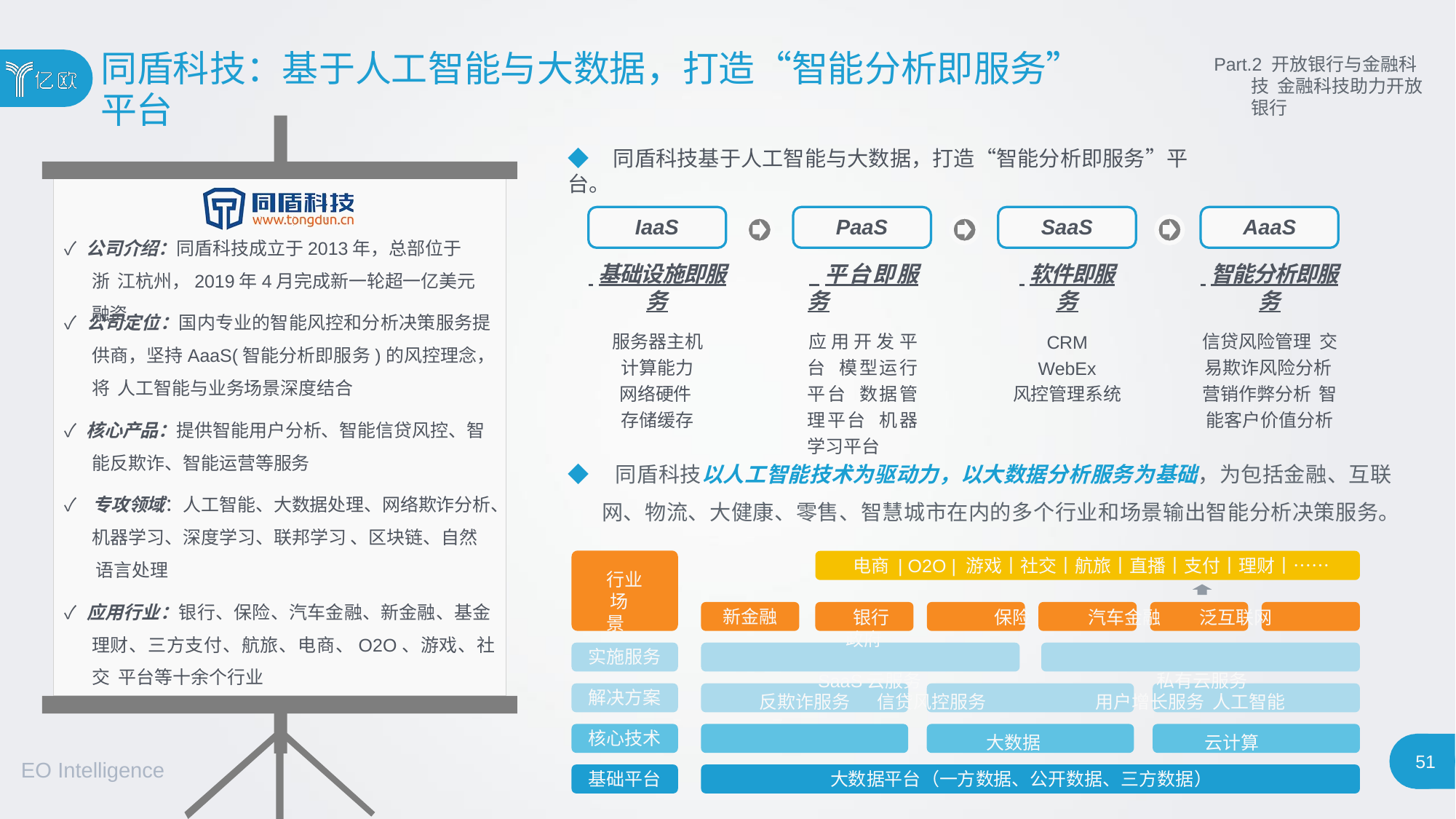

# 同盾科技：基于人工智能与大数据，打造“智能分析即服务”
平台
Part.2 开放银行与金融科技  金融科技助力开放银行

◆ 同盾科技基于人工智能与大数据，打造“智能分析即服务”平台。

IaaS
PaaS
SaaS
AaaS

✓ 公司介绍：同盾科技成立于2013年，总部位于浙  江杭州，2019年4月完成新一轮超一亿美元融资
 基础设施即服务
服务器主机  计算能力  网络硬件  存储缓存
 平台即服务
应用开发平台  模型运行平台  数据管理平台  机器学习平台
 软件即服务
CRM
WebEx
风控管理系统
 智能分析即服务
信贷风险管理  交易欺诈风险分析  营销作弊分析  智能客户价值分析
✓ 公司定位：国内专业的智能风控和分析决策服务提  供商，坚持AaaS(智能分析即服务)的风控理念，将  人工智能与业务场景深度结合
✓ 核心产品：提供智能用户分析、智能信贷风控、智  能反欺诈、智能运营等服务
◆ 同盾科技以人工智能技术为驱动力，以大数据分析服务为基础，为包括金融、互联  网、物流、大健康、零售、智慧城市在内的多个行业和场景输出智能分析决策服务。
✓  专攻领域：人工智能、大数据处理、网络欺诈分析、
机器学习、深度学习、联邦学习 、区块链、自然  语言处理

电商 | O2O | 游戏丨社交丨航旅丨直播丨支付丨理财丨……

银行	保险	汽车金融	泛互联网	政府

SaaS云服务	私有云服务
行业  场景

✓ 应用行业：银行、保险、汽车金融、新金融、基金  理财、三方支付、航旅、电商、O2O、游戏、社交  平台等十余个行业

新金融

实施服务
反欺诈服务	信贷风控服务	用户增长服务  人工智能		大数据		云计算
大数据平台（一方数据、公开数据、三方数据）

解决方案

核心技术
51
EO Intelligence

基础平台